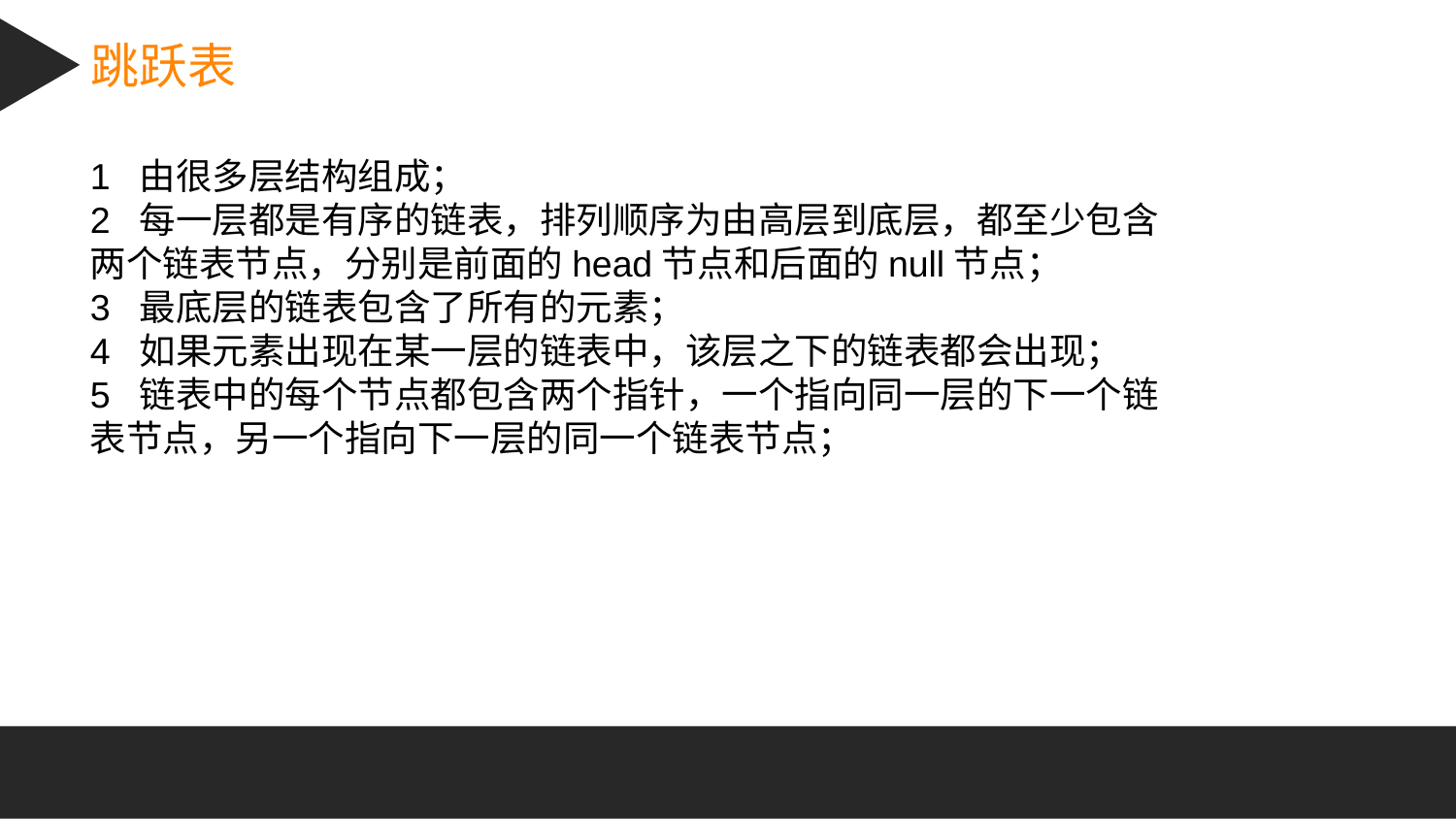

跳跃表
1  由很多层结构组成；
2  每一层都是有序的链表，排列顺序为由高层到底层，都至少包含两个链表节点，分别是前面的head节点和后面的null节点；
3  最底层的链表包含了所有的元素；
4  如果元素出现在某一层的链表中，该层之下的链表都会出现；
5  链表中的每个节点都包含两个指针，一个指向同一层的下一个链表节点，另一个指向下一层的同一个链表节点；